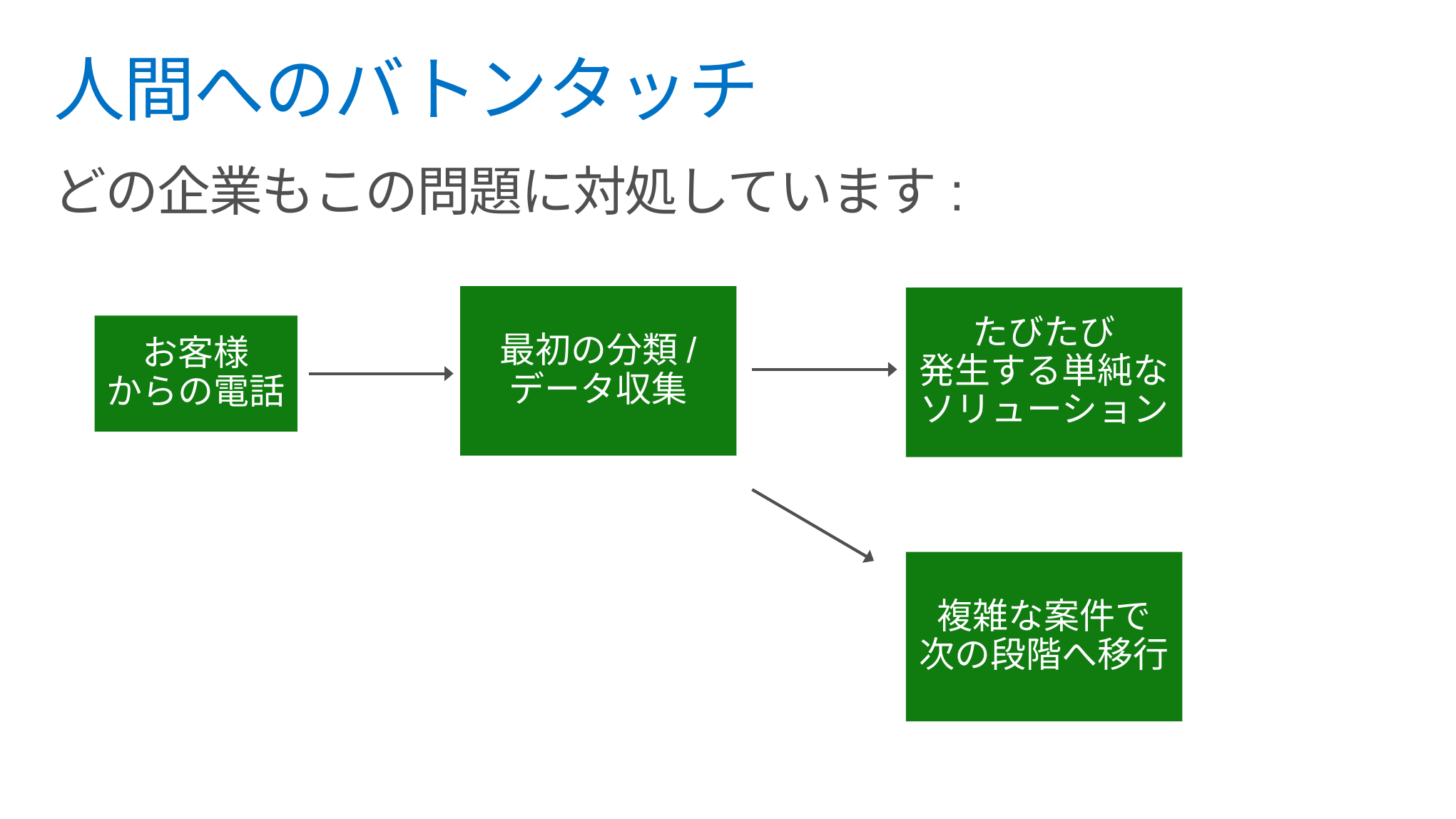

# 人間へのバトンタッチ
どの企業もこの問題に対処しています:
最初の分類/
データ収集
たびたび
発生する単純なソリューション
お客様
からの電話
複雑な案件で
次の段階へ移行